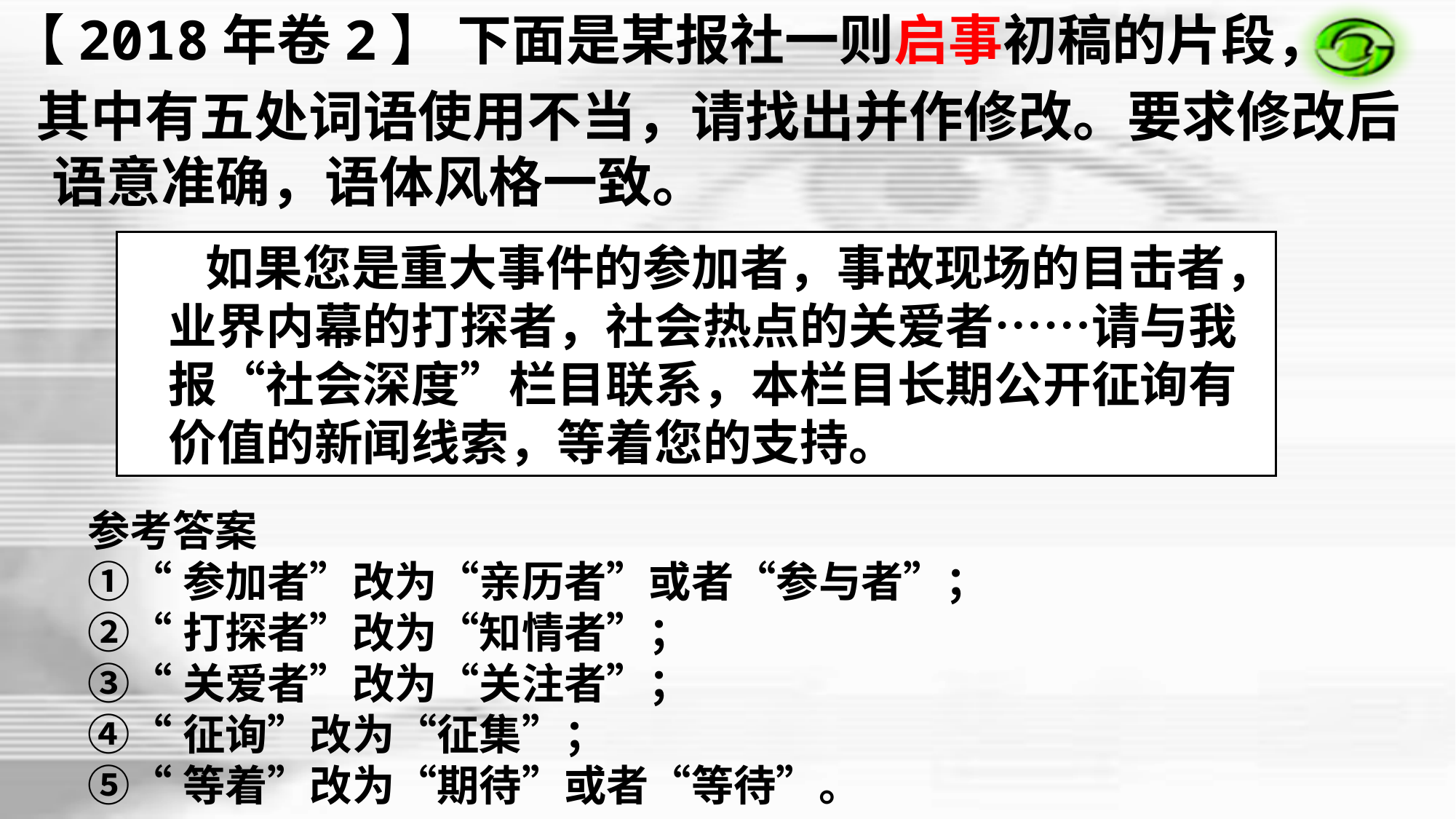

【2018年卷2】 下面是某报社一则启事初稿的片段，
 其中有五处词语使用不当，请找出并作修改。要求修改后语意准确，语体风格一致。

      如果您是重大事件的参加者，事故现场的目击者，业界内幕的打探者，社会热点的关爱者……请与我报“社会深度”栏目联系，本栏目长期公开征询有价值的新闻线索，等着您的支持。
参考答案
①“参加者”改为“亲历者”或者“参与者”；
②“打探者”改为“知情者”；
③“关爱者”改为“关注者”；
④“征询”改为“征集”；
⑤“等着”改为“期待”或者“等待”。